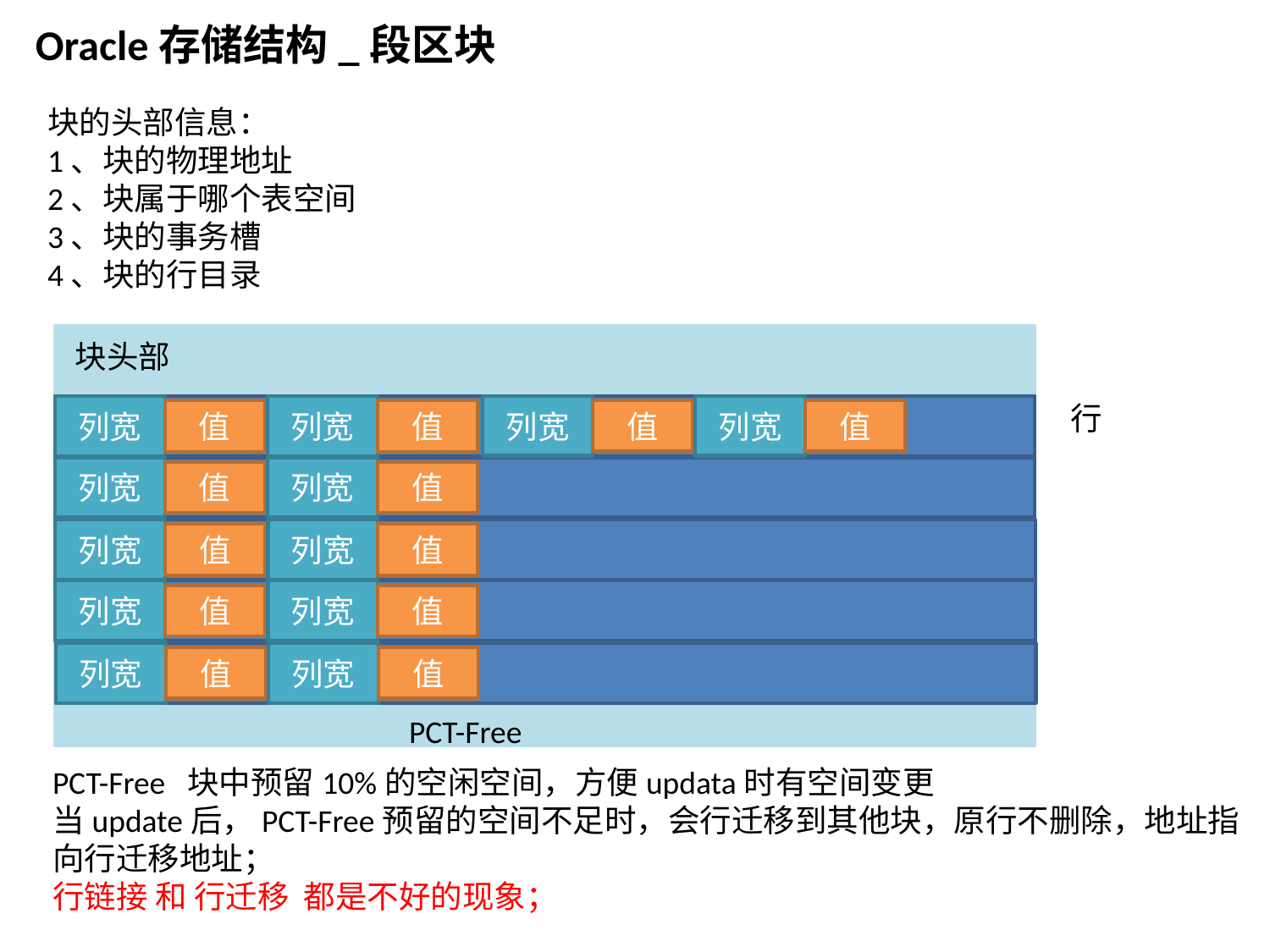

Oracle存储结构_段区块
块的头部信息：
1、块的物理地址
2、块属于哪个表空间
3、块的事务槽
4、块的行目录

块头部
行
列宽
列宽

列宽
列宽
值
值
值
值

列宽
列宽
值
值

列宽
列宽
值
值

列宽
列宽
值
值
块

列宽
列宽
值
值
PCT-Free
PCT-Free  块中预留10%的空闲空间，方便updata时有空间变更
当update后，PCT-Free预留的空间不足时，会行迁移到其他块，原行不删除，地址指向行迁移地址；
行链接 和 行迁移  都是不好的现象；